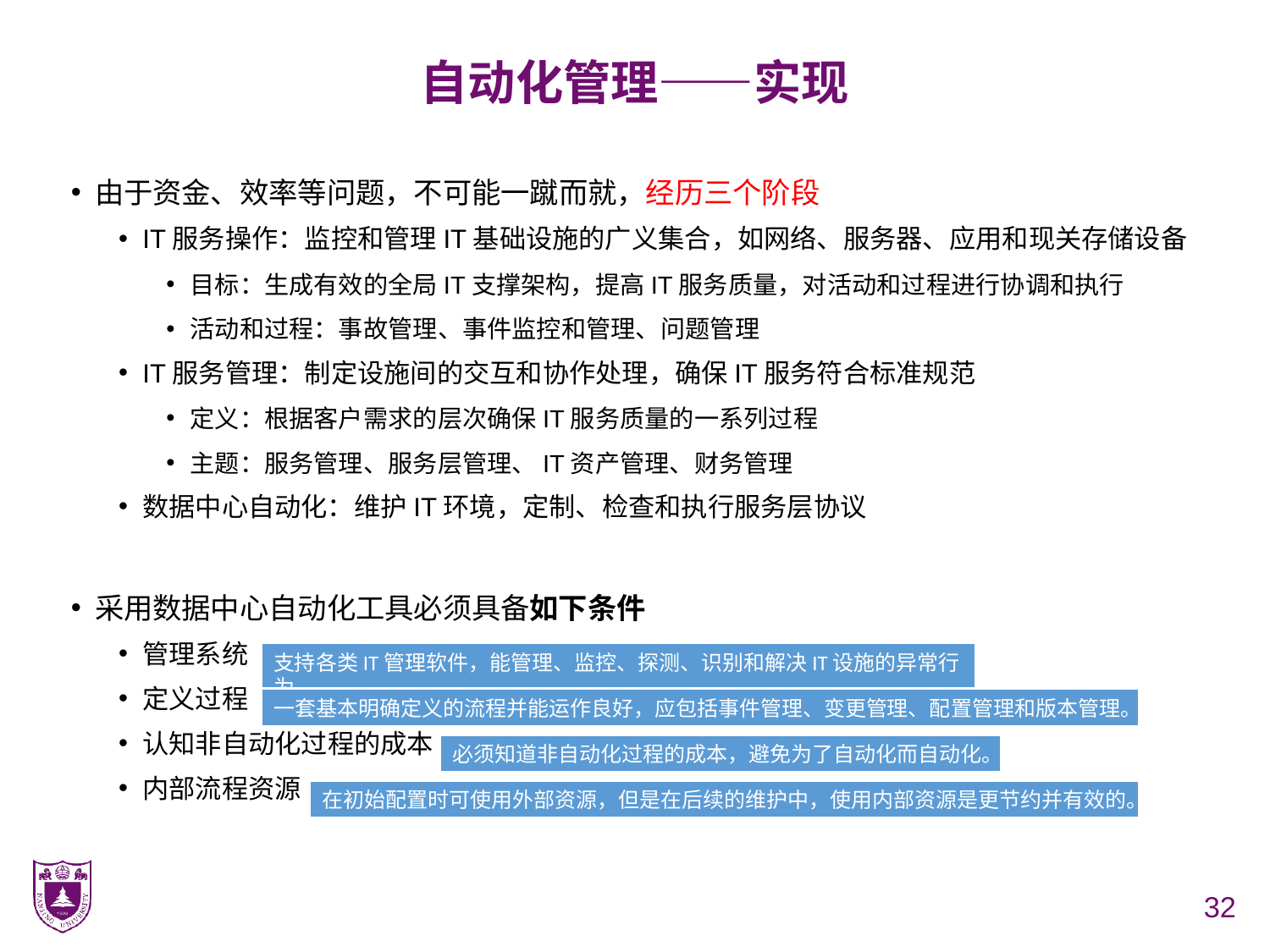

# 自动化管理——实现
由于资金、效率等问题，不可能一蹴而就，经历三个阶段
IT服务操作：监控和管理IT基础设施的广义集合，如网络、服务器、应用和现关存储设备
目标：生成有效的全局IT支撑架构，提高IT服务质量，对活动和过程进行协调和执行
活动和过程：事故管理、事件监控和管理、问题管理
IT服务管理：制定设施间的交互和协作处理，确保IT服务符合标准规范
定义：根据客户需求的层次确保IT服务质量的一系列过程
主题：服务管理、服务层管理、IT资产管理、财务管理
数据中心自动化：维护IT环境，定制、检查和执行服务层协议

采用数据中心自动化工具必须具备如下条件
管理系统
定义过程
认知非自动化过程的成本
内部流程资源

支持各类IT管理软件，能管理、监控、探测、识别和解决IT设施的异常行为。
一套基本明确定义的流程并能运作良好，应包括事件管理、变更管理、配置管理和版本管理。
必须知道非自动化过程的成本，避免为了自动化而自动化。
在初始配置时可使用外部资源，但是在后续的维护中，使用内部资源是更节约并有效的。
32